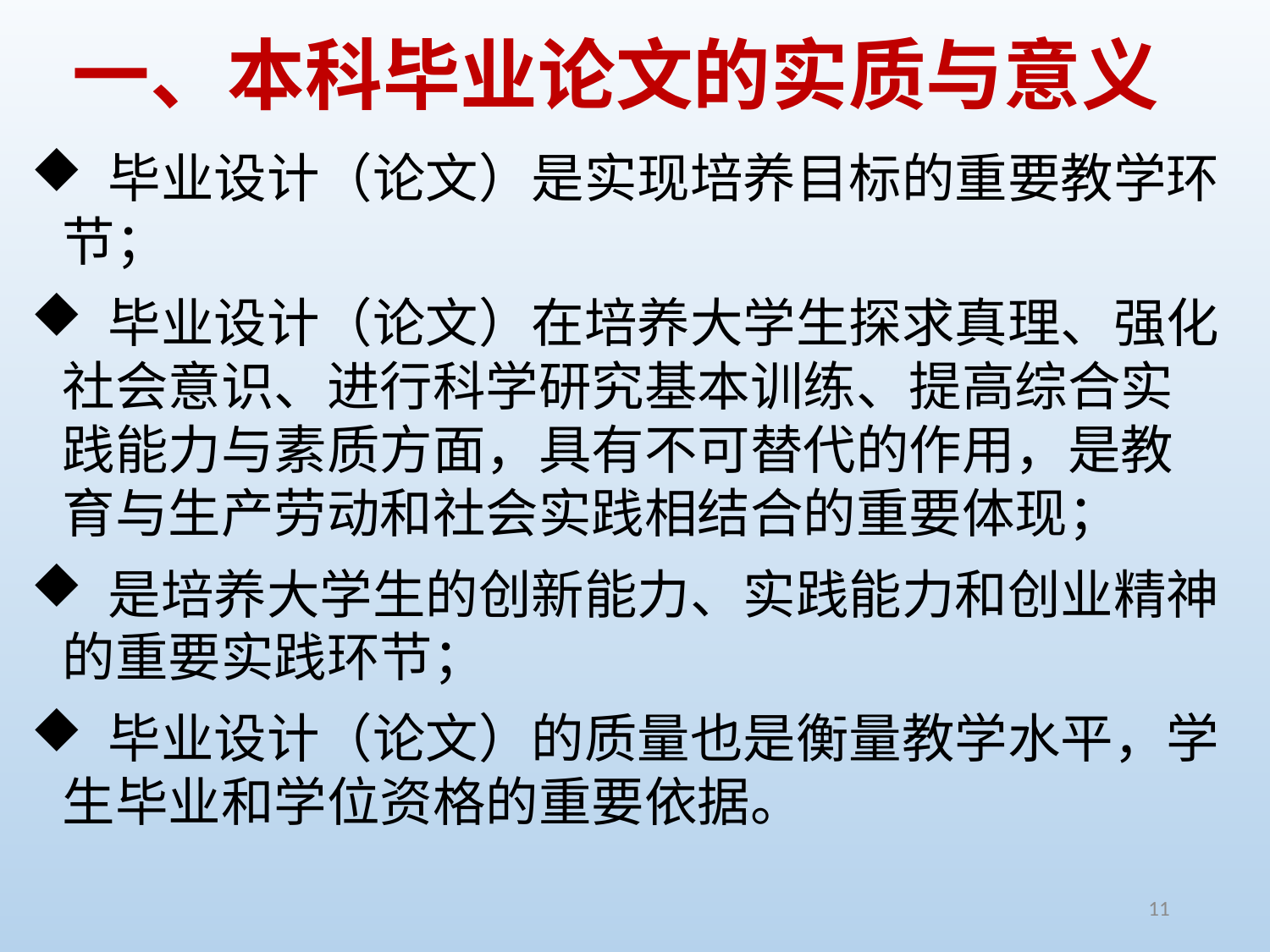

# 一、本科毕业论文的实质与意义
 毕业设计（论文）是实现培养目标的重要教学环节；
 毕业设计（论文）在培养大学生探求真理、强化社会意识、进行科学研究基本训练、提高综合实践能力与素质方面，具有不可替代的作用，是教育与生产劳动和社会实践相结合的重要体现；
 是培养大学生的创新能力、实践能力和创业精神的重要实践环节；
 毕业设计（论文）的质量也是衡量教学水平，学生毕业和学位资格的重要依据。
11